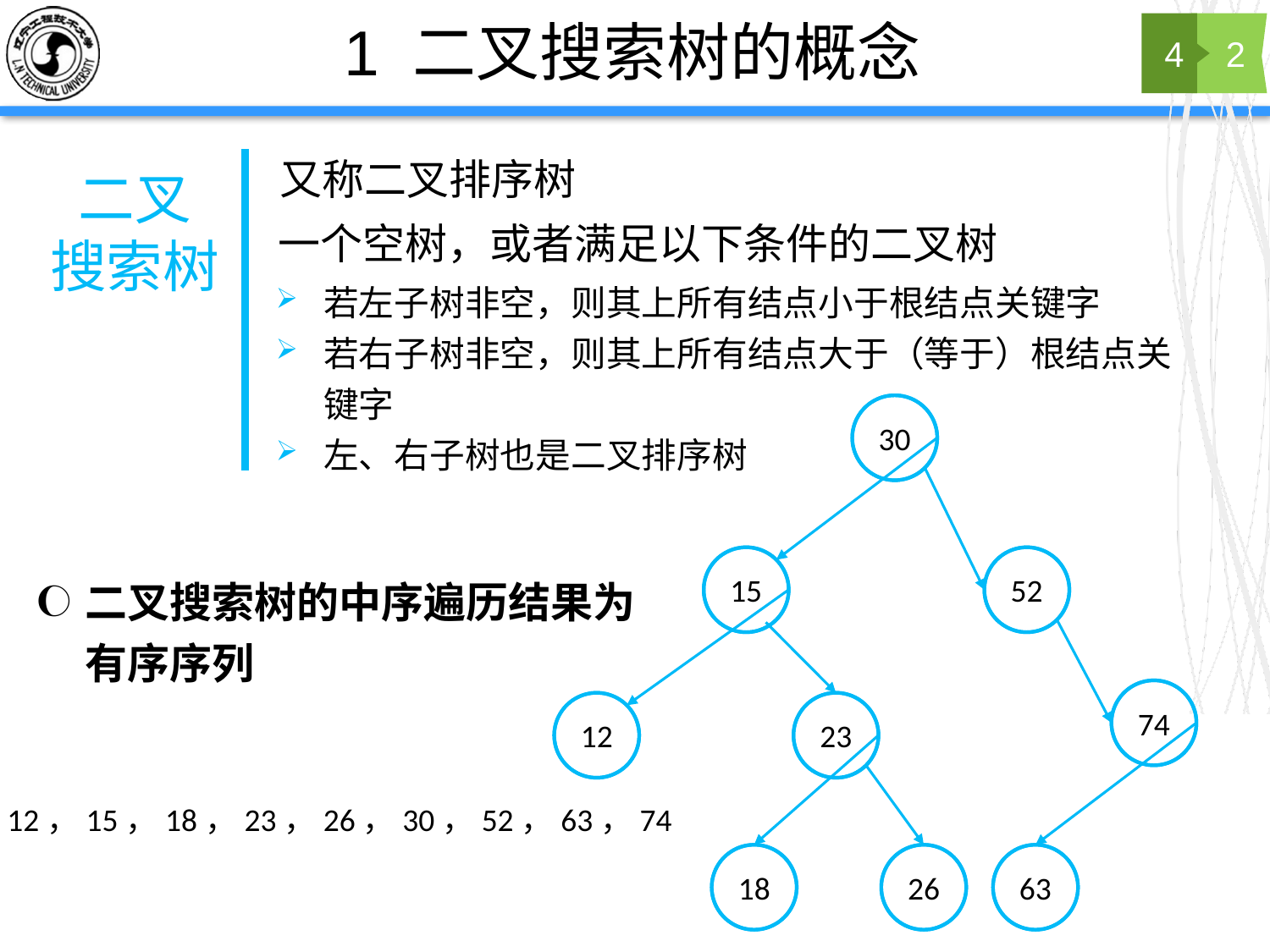

# 1 二叉搜索树的概念
4
2
又称二叉排序树
二叉
搜索树
一个空树，或者满足以下条件的二叉树
若左子树非空，则其上所有结点小于根结点关键字
若右子树非空，则其上所有结点大于（等于）根结点关键字
左、右子树也是二叉排序树
30
15
52
74
12
23
18
26
63
二叉搜索树的中序遍历结果为有序序列
12，15，18，23，26，30，52，63，74